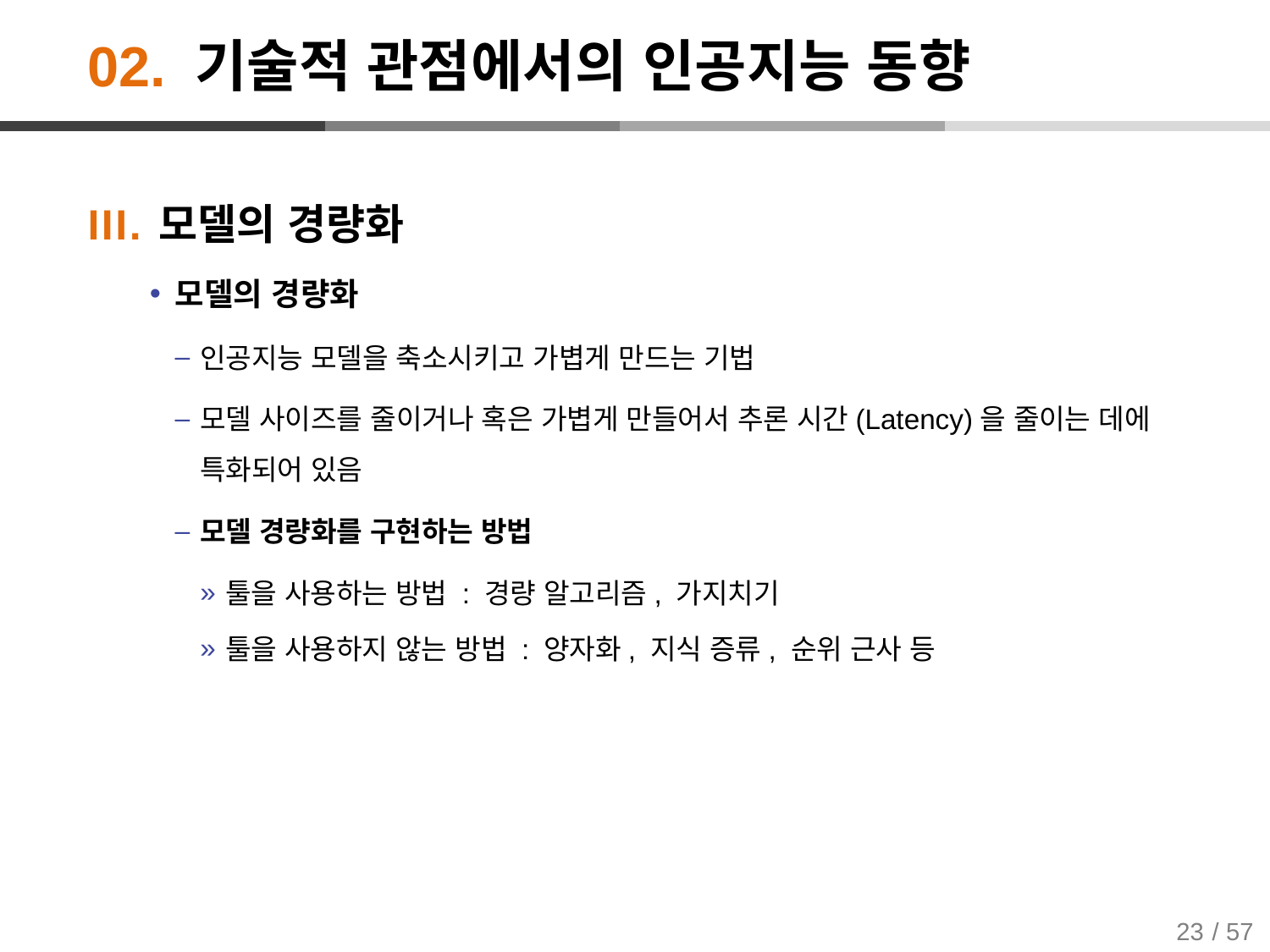

# 02. 기술적 관점에서의 인공지능 동향
모델의 경량화
모델의 경량화
인공지능 모델을 축소시키고 가볍게 만드는 기법
모델 사이즈를 줄이거나 혹은 가볍게 만들어서 추론 시간(Latency)을 줄이는 데에 특화되어 있음
모델 경량화를 구현하는 방법
툴을 사용하는 방법 : 경량 알고리즘, 가지치기
툴을 사용하지 않는 방법 : 양자화, 지식 증류, 순위 근사 등